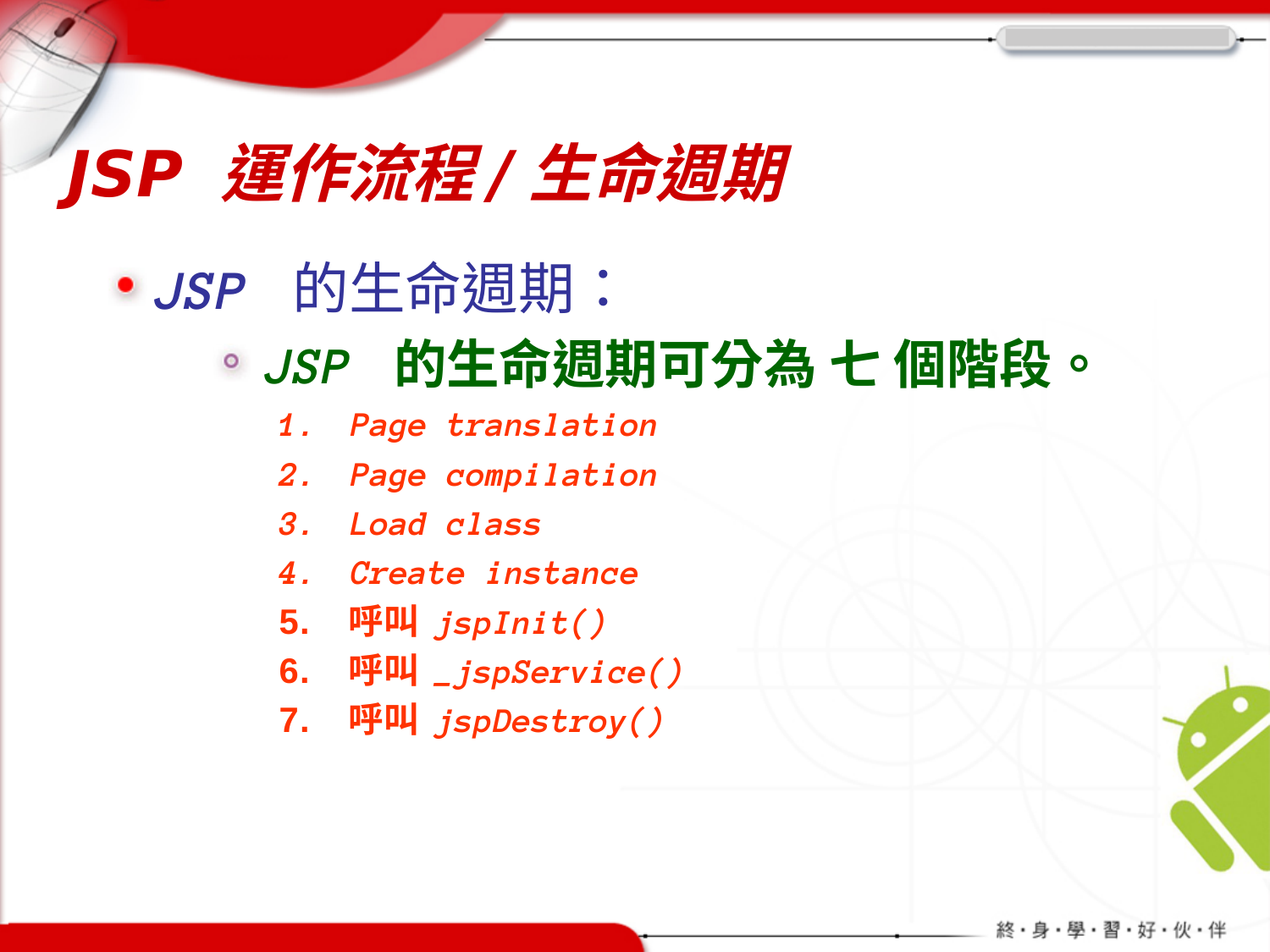

# JSP 運作流程/生命週期
JSP 的生命週期：
JSP 的生命週期可分為 七 個階段。
 Page translation
 Page compilation
 Load class
 Create instance
 呼叫 jspInit()
 呼叫 _jspService()
 呼叫 jspDestroy()